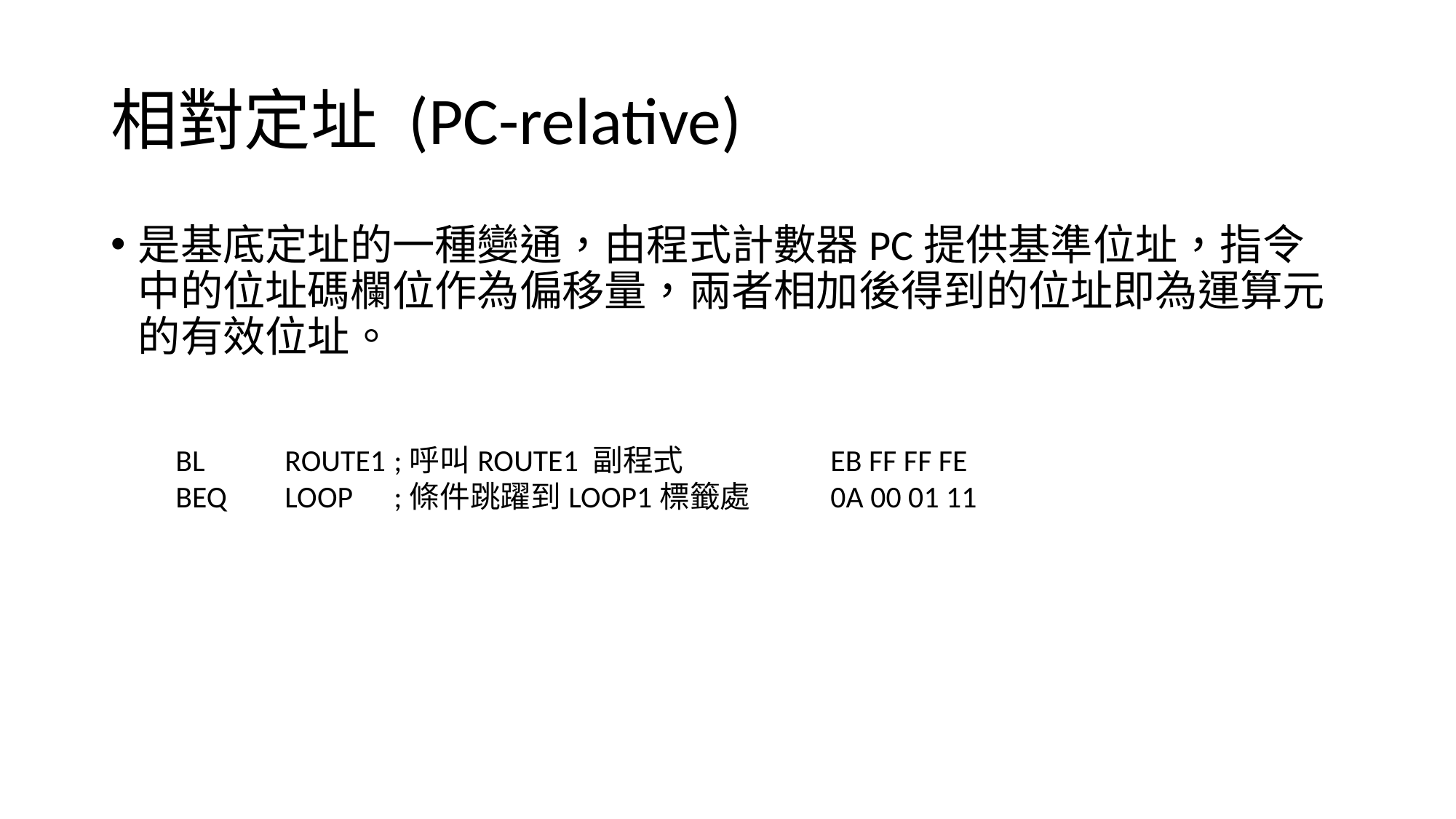

# 相對定址 (PC-relative)
是基底定址的一種變通，由程式計數器PC提供基準位址，指令中的位址碼欄位作為偏移量，兩者相加後得到的位址即為運算元的有效位址。

BL	ROUTE1	;呼叫ROUTE1 副程式		EB FF FF FE
BEQ	LOOP	;條件跳躍到LOOP1標籤處	0A 00 01 11